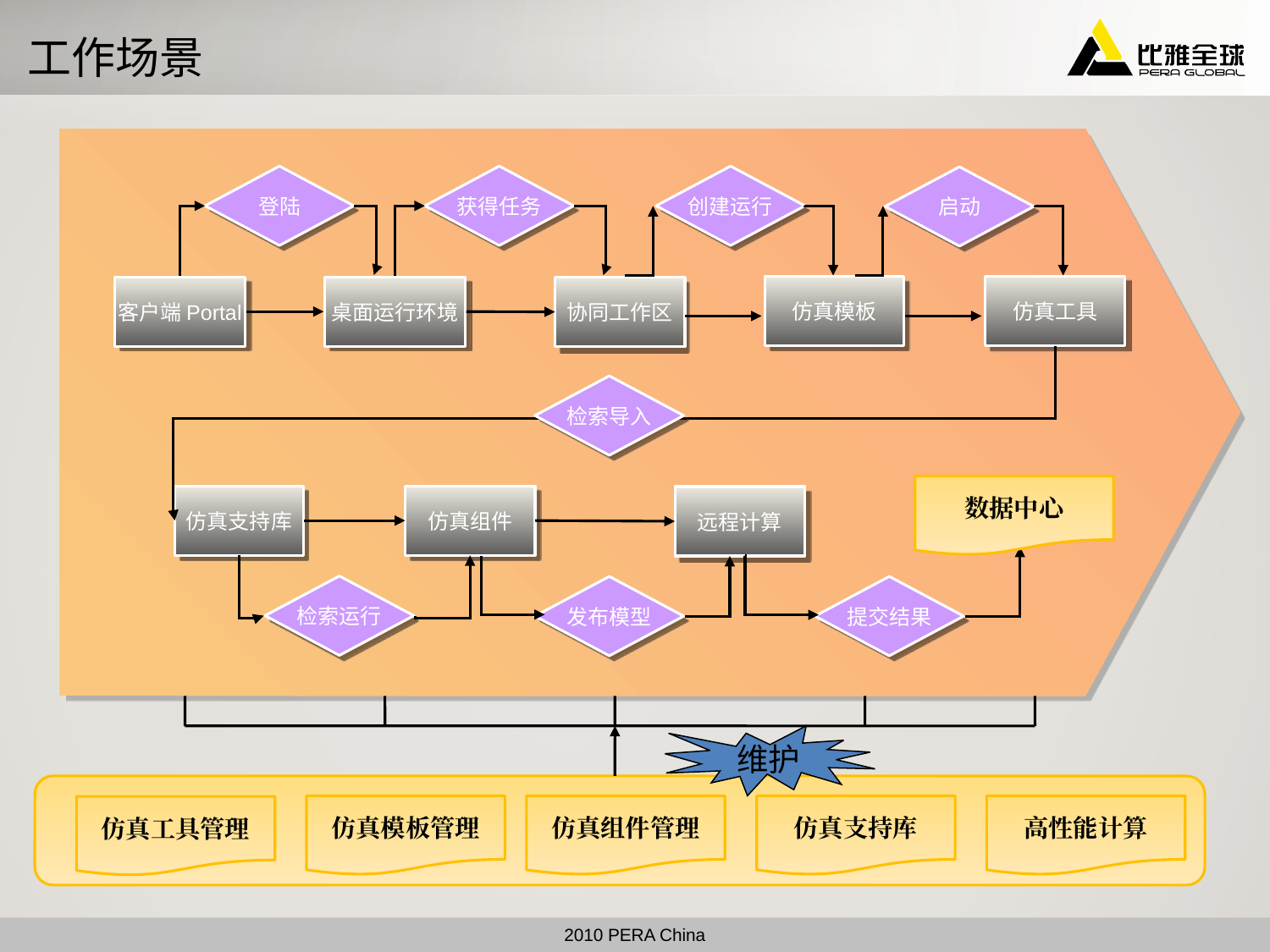

工作场景

登陆
获得任务
创建运行
启动
仿真工具
仿真模板
客户端Portal
桌面运行环境
协同工作区
检索导入
数据中心
仿真支持库
仿真组件
远程计算
检索运行
发布模型
提交结果

维护

仿真模板管理
仿真组件管理
仿真支持库
高性能计算
仿真工具管理